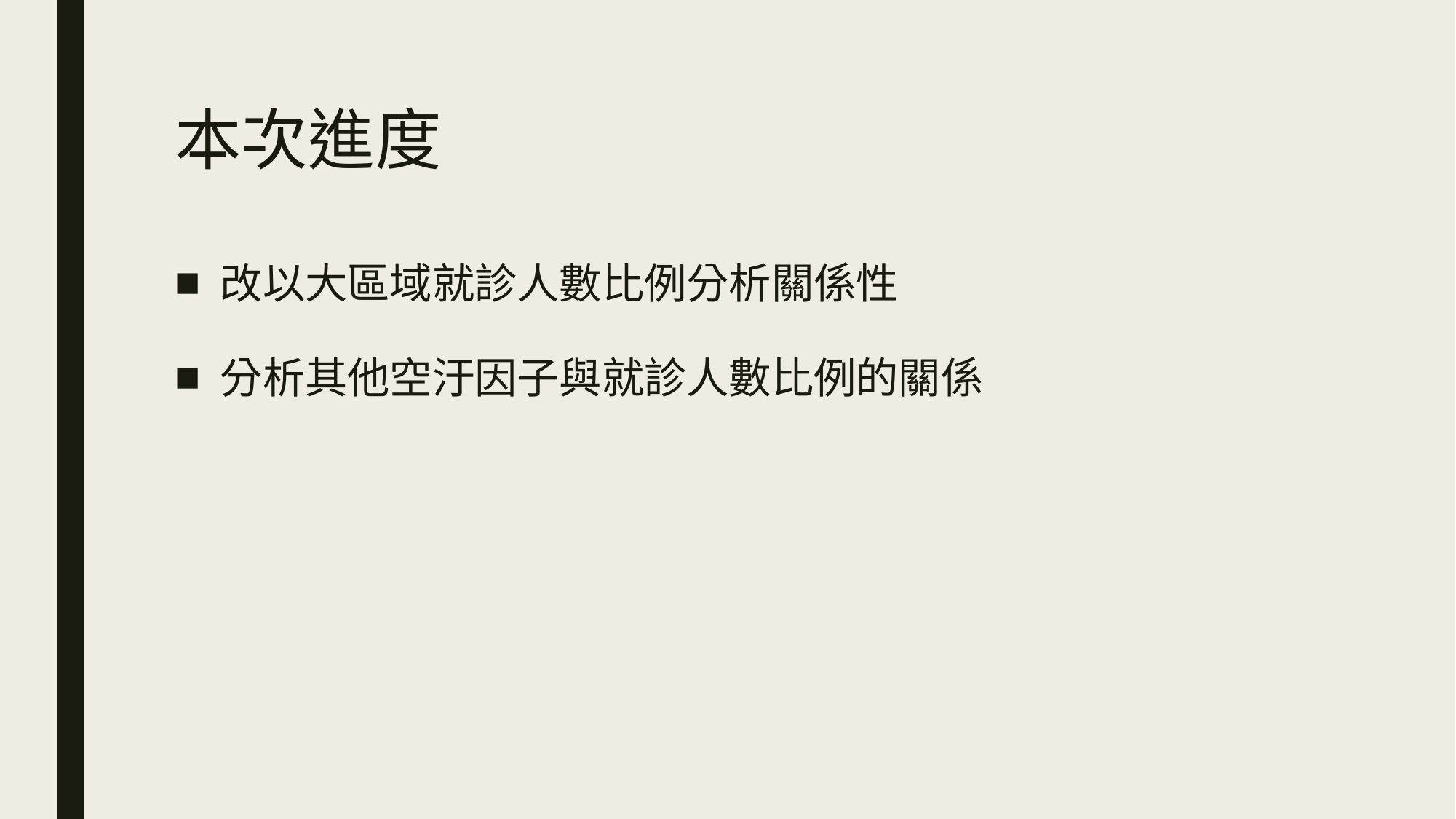

本次進度
改以大區域就診人數比例分析關係性
分析其他空汙因子與就診人數比例的關係